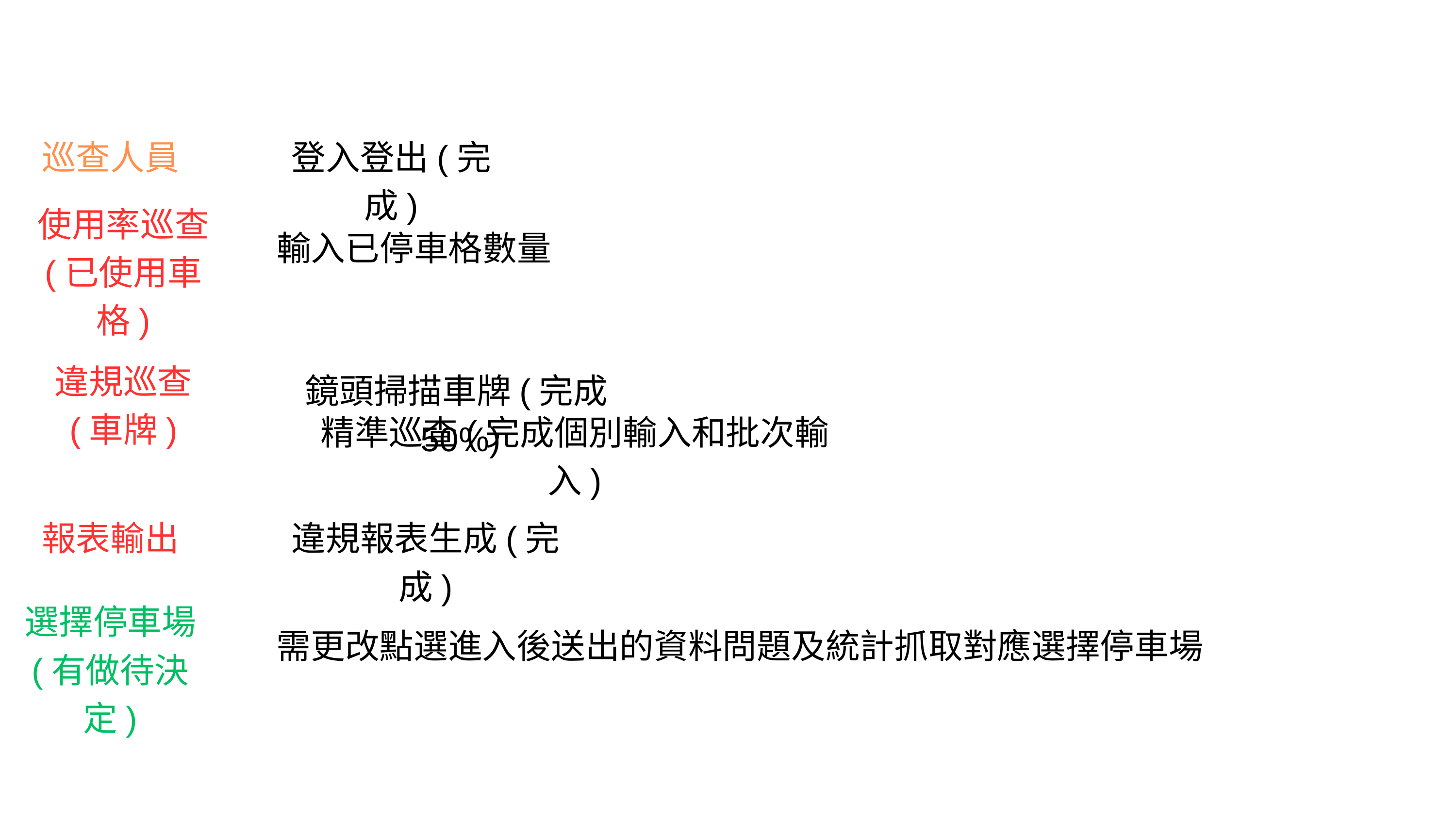

巡查人員
登入登出(完成)
使用率巡查
(已使用車格)
輸入已停車格數量
違規巡查
(車牌)
鏡頭掃描車牌(完成50%)
精準巡查(完成個別輸入和批次輸入)
報表輸出
違規報表生成(完成)
選擇停車場
(有做待決定)
需更改點選進入後送出的資料問題及統計抓取對應選擇停車場